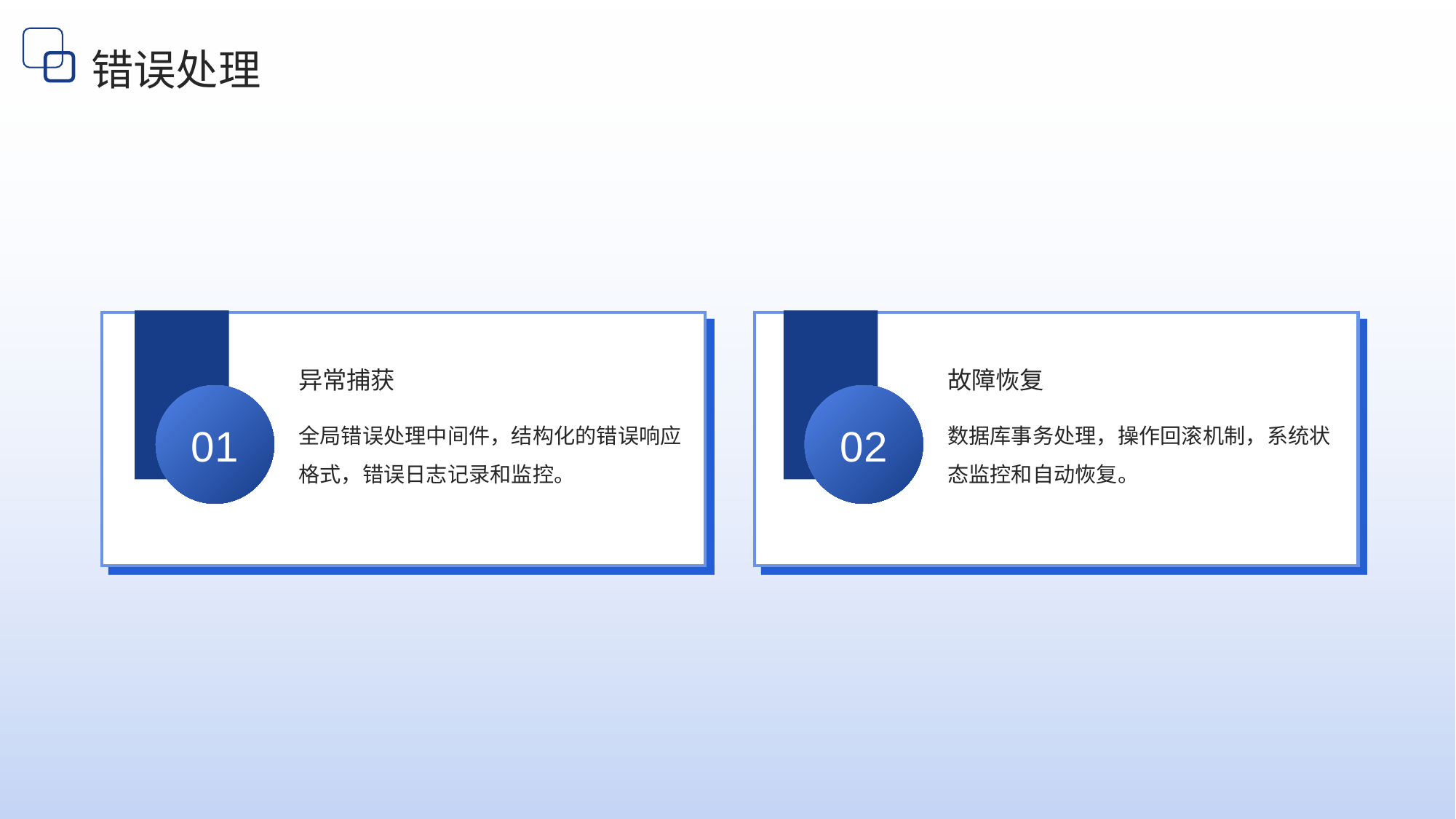

错误处理

异常捕获
故障恢复

01
02
全局错误处理中间件，结构化的错误响应格式，错误日志记录和监控。
数据库事务处理，操作回滚机制，系统状态监控和自动恢复。